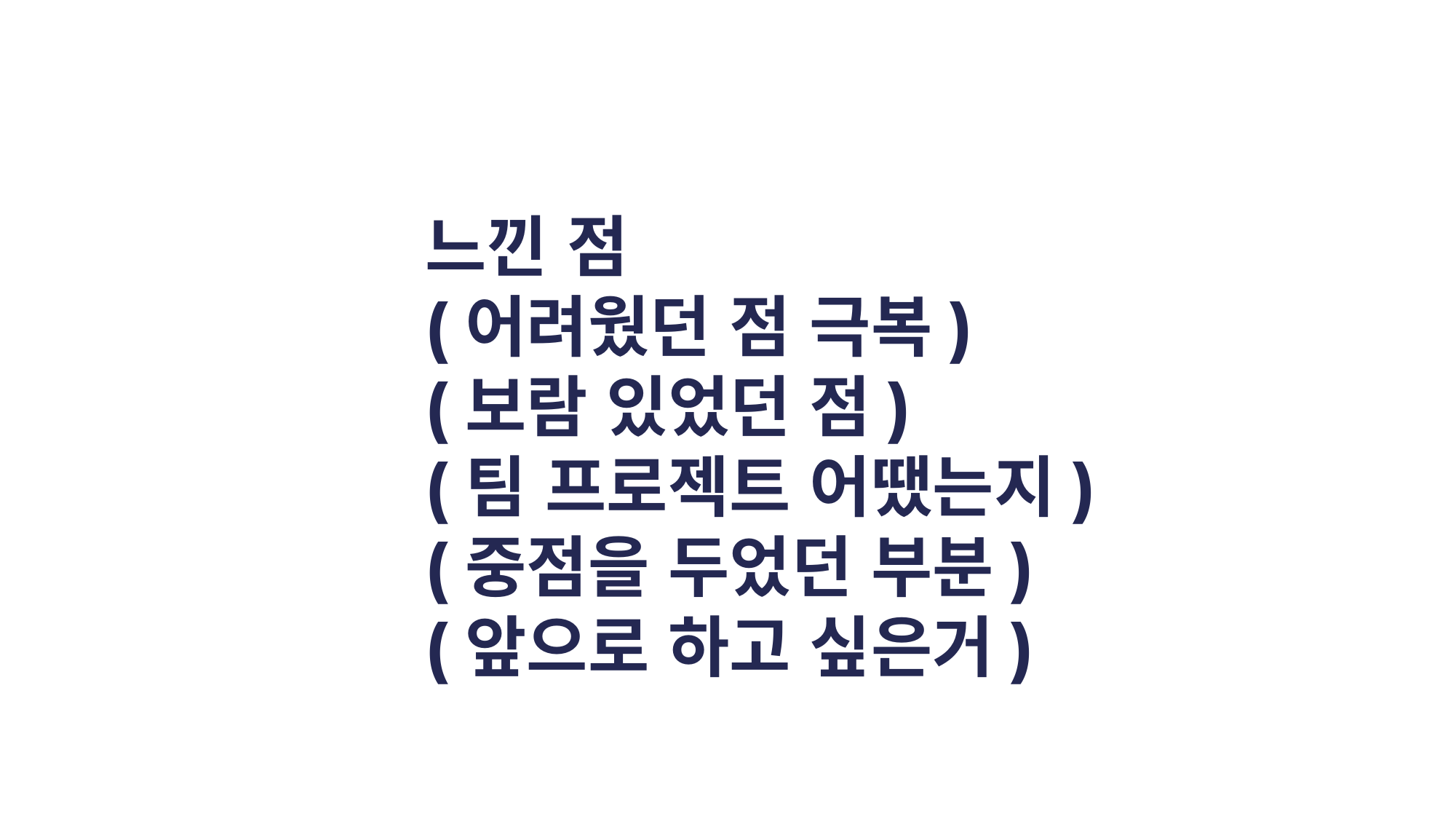

느낀 점
(어려웠던 점 극복)
(보람 있었던 점)
(팀 프로젝트 어땠는지)
(중점을 두었던 부분)
(앞으로 하고 싶은거)